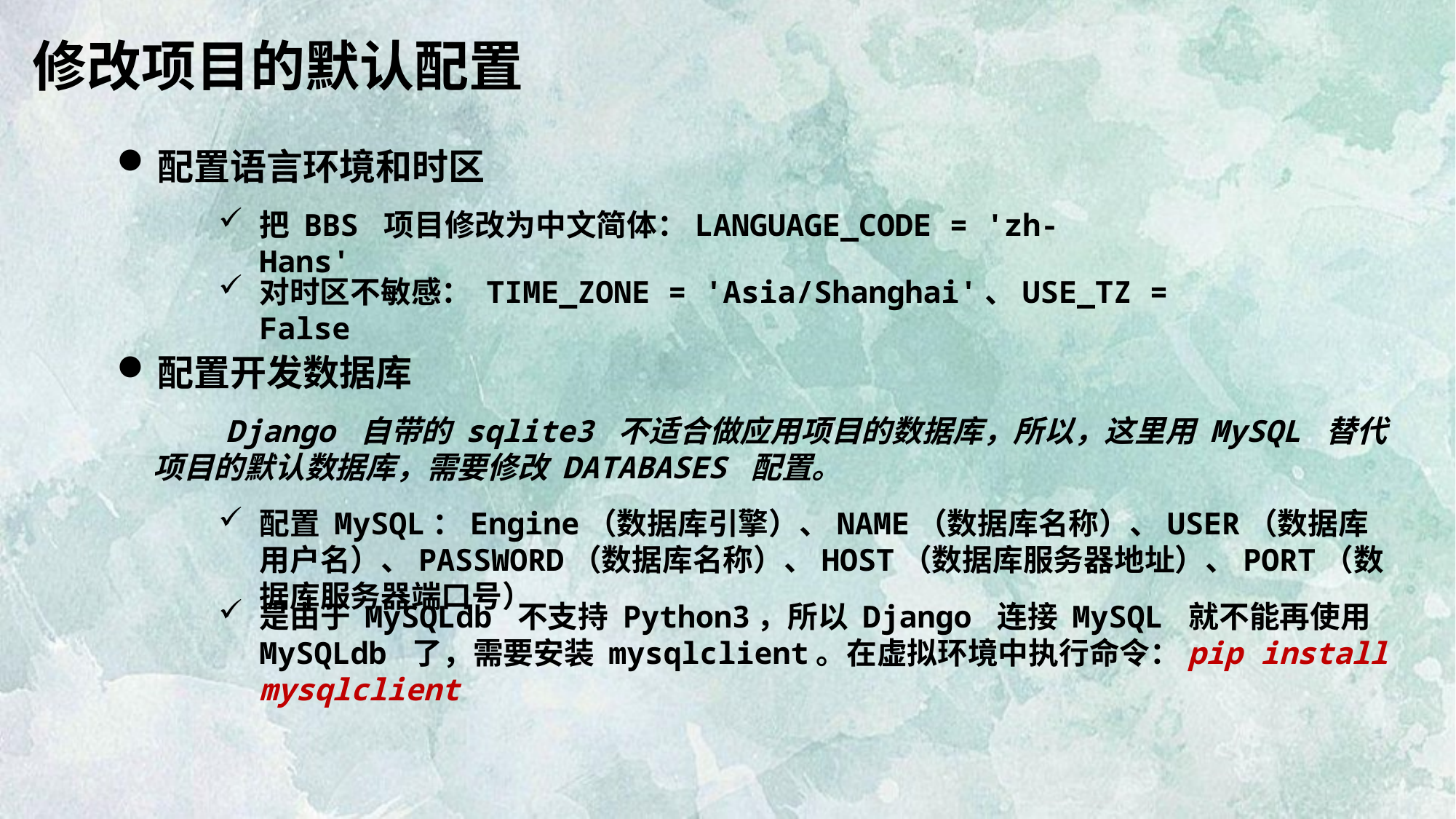

修改项目的默认配置
配置语言环境和时区
把 BBS 项目修改为中文简体：LANGUAGE_CODE = 'zh-Hans'
对时区不敏感： TIME_ZONE = 'Asia/Shanghai'、USE_TZ = False
配置开发数据库
    Django 自带的 sqlite3 不适合做应用项目的数据库，所以，这里用 MySQL 替代项目的默认数据库，需要修改 DATABASES 配置。
配置 MySQL：Engine（数据库引擎）、NAME（数据库名称）、USER（数据库用户名）、PASSWORD（数据库名称）、HOST（数据库服务器地址）、PORT（数据库服务器端口号）
是由于 MySQLdb 不支持 Python3，所以 Django 连接 MySQL 就不能再使用 MySQLdb 了，需要安装 mysqlclient。在虚拟环境中执行命令：pip install mysqlclient